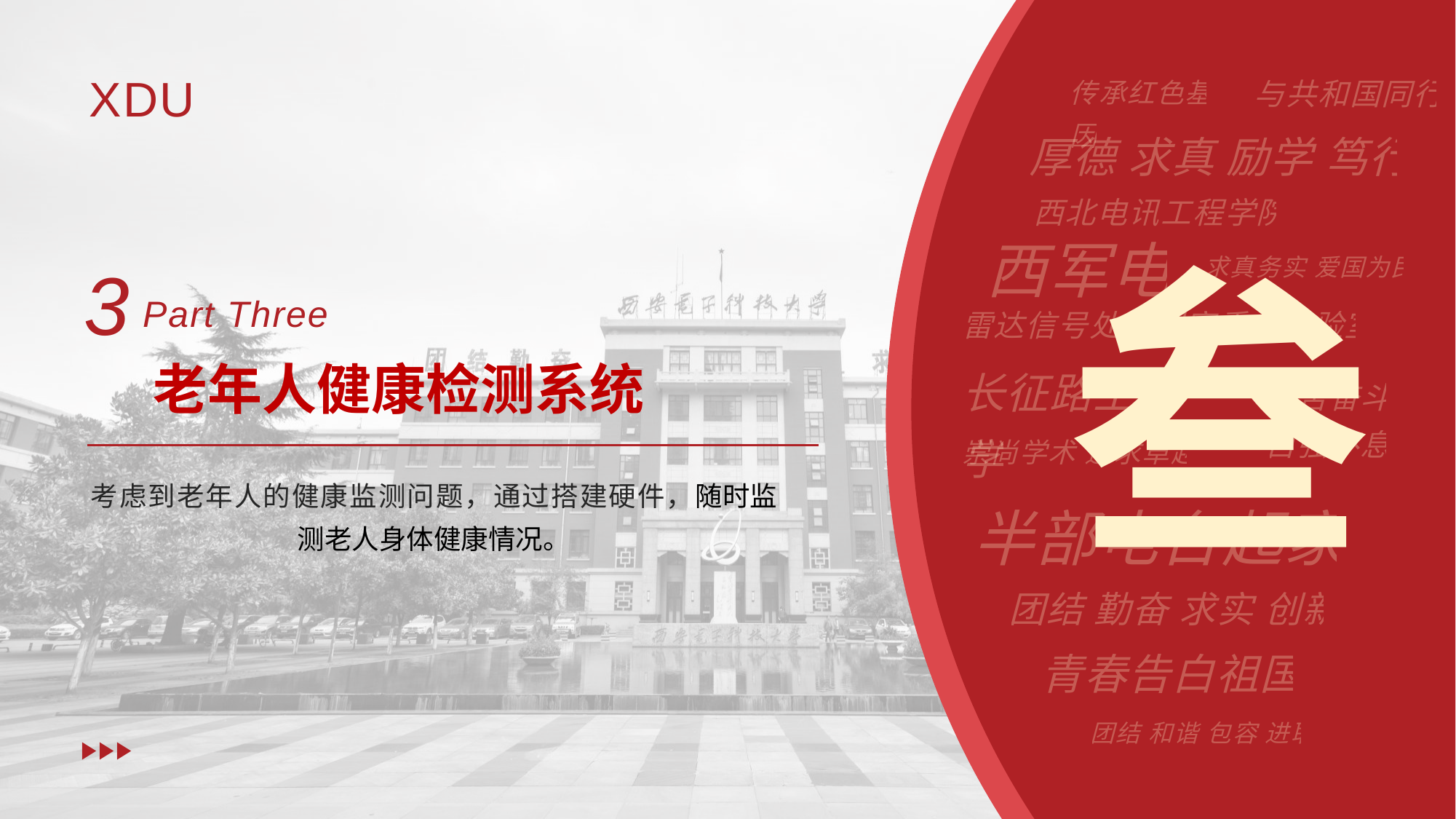

3
Part Three
老年人健康检测系统
考虑到老年人的健康监测问题，通过搭建硬件，随时监测老人身体健康情况。
叁